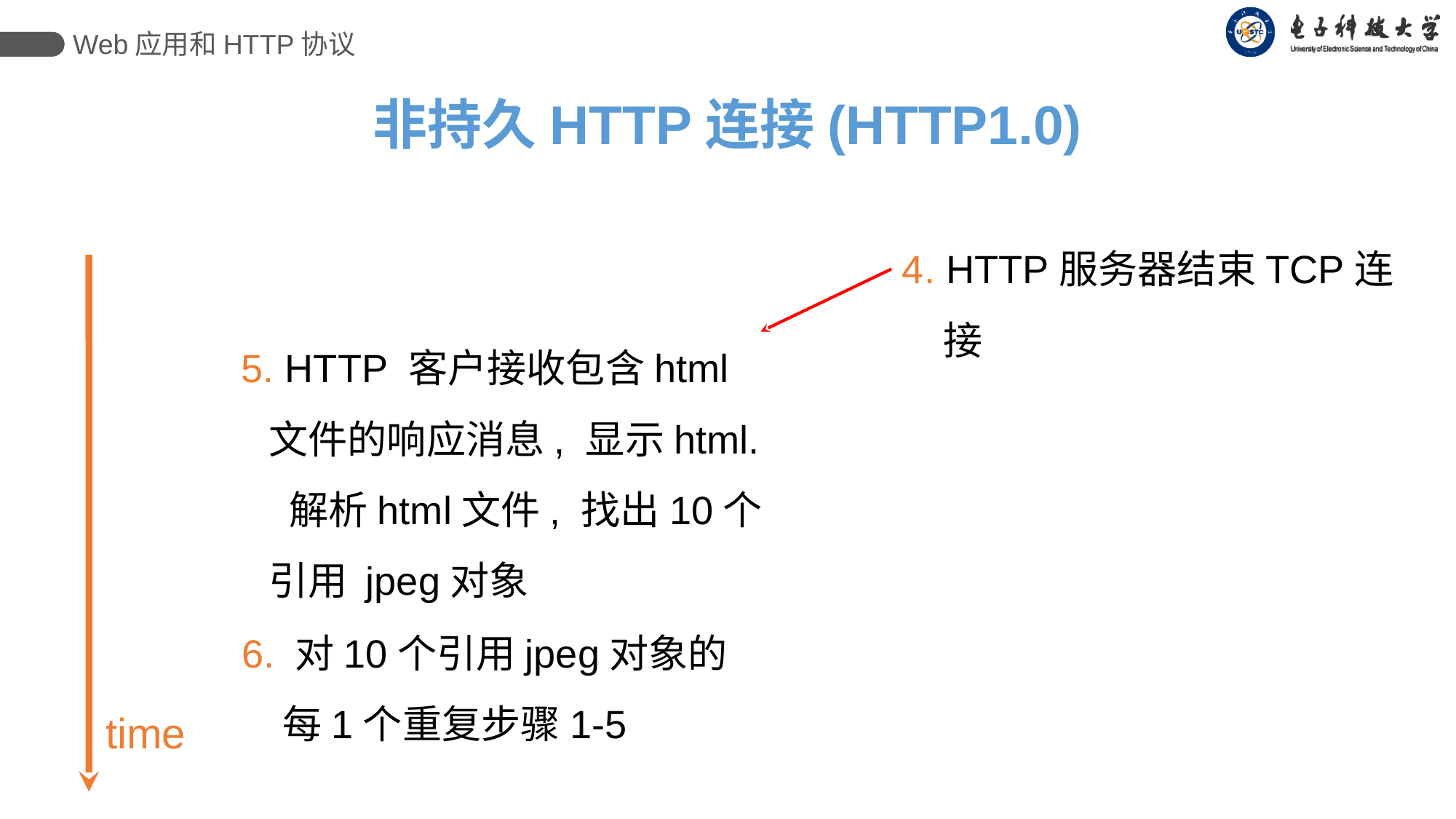

Web应用和HTTP协议

非持久HTTP连接(HTTP1.0)
4. HTTP服务器结束TCP连接

time

5. HTTP 客户接收包含html文件的响应消息, 显示html.  解析html文件, 找出10个引用 jpeg对象
6. 对10个引用jpeg对象的每1个重复步骤1-5